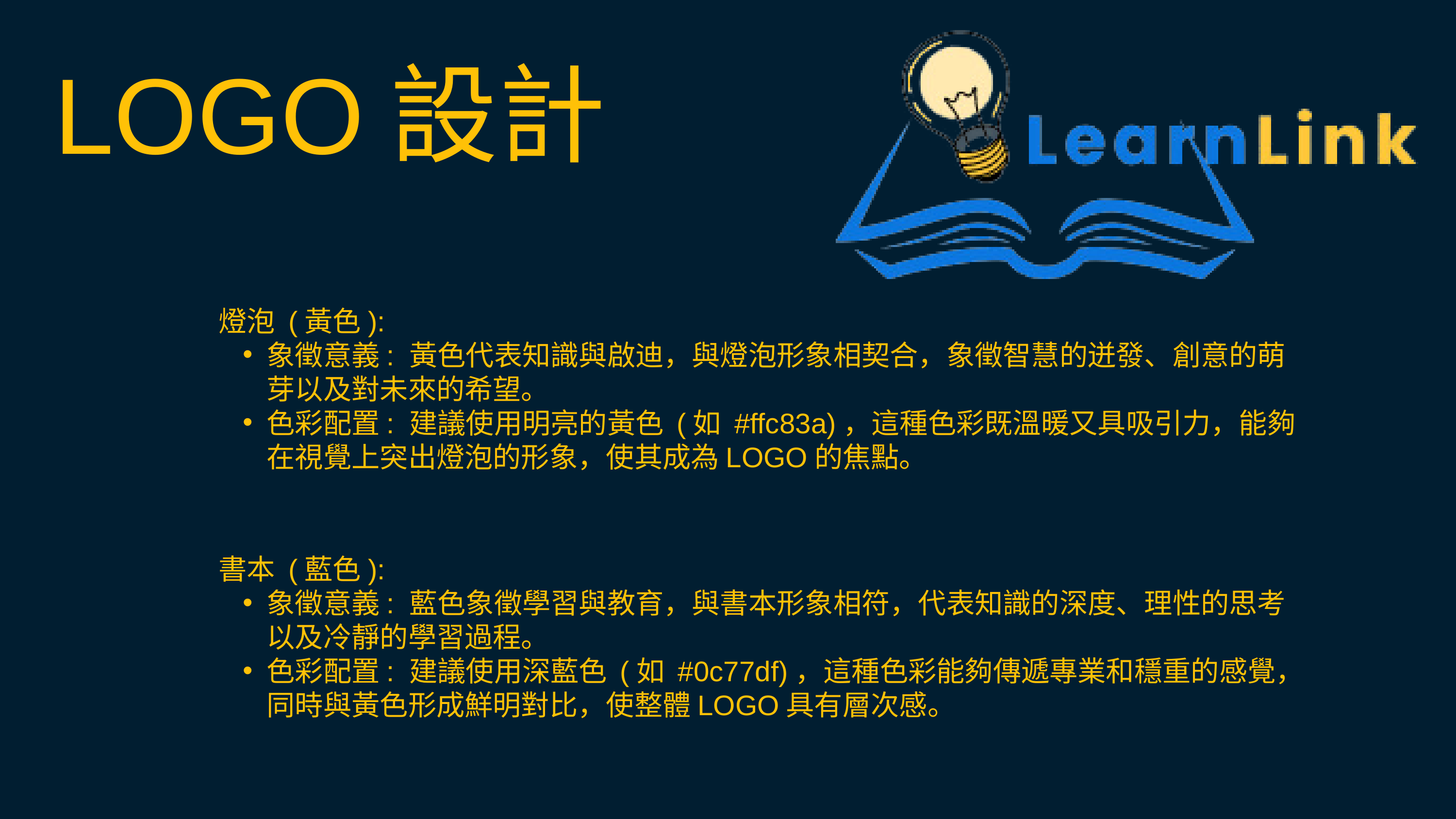

LOGO設計
燈泡 (黃色):
象徵意義: 黃色代表知識與啟迪，與燈泡形象相契合，象徵智慧的迸發、創意的萌芽以及對未來的希望。
色彩配置: 建議使用明亮的黃色 (如 #ffc83a)，這種色彩既溫暖又具吸引力，能夠在視覺上突出燈泡的形象，使其成為LOGO的焦點。

書本 (藍色):
象徵意義: 藍色象徵學習與教育，與書本形象相符，代表知識的深度、理性的思考以及冷靜的學習過程。
色彩配置: 建議使用深藍色 (如 #0c77df)，這種色彩能夠傳遞專業和穩重的感覺，同時與黃色形成鮮明對比，使整體LOGO具有層次感。